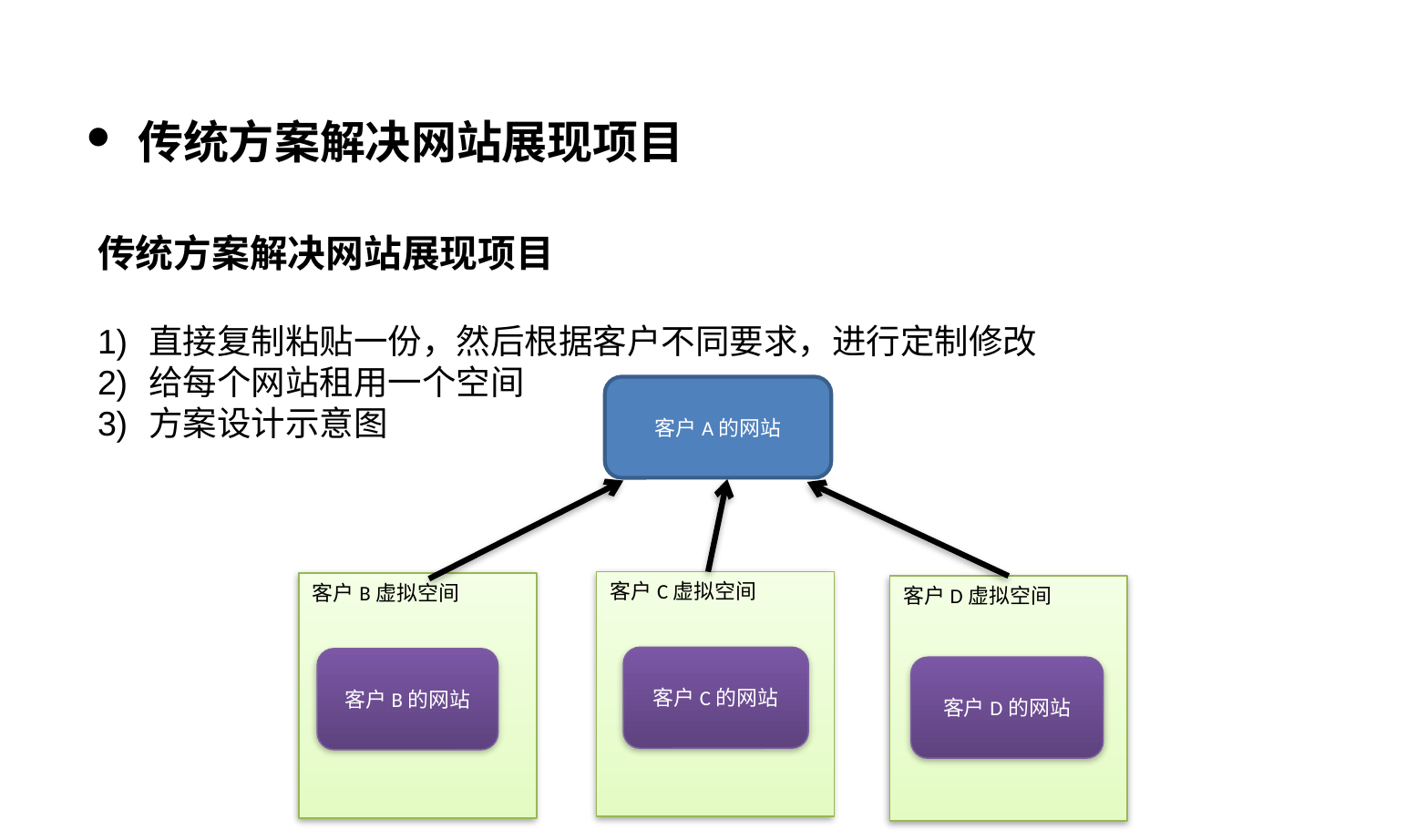

传统方案解决网站展现项目

传统方案解决网站展现项目

直接复制粘贴一份，然后根据客户不同要求，进行定制修改
给每个网站租用一个空间
方案设计示意图

客户A的网站
客户C虚拟空间
客户B虚拟空间
客户D虚拟空间
客户C的网站
客户B的网站
客户D的网站